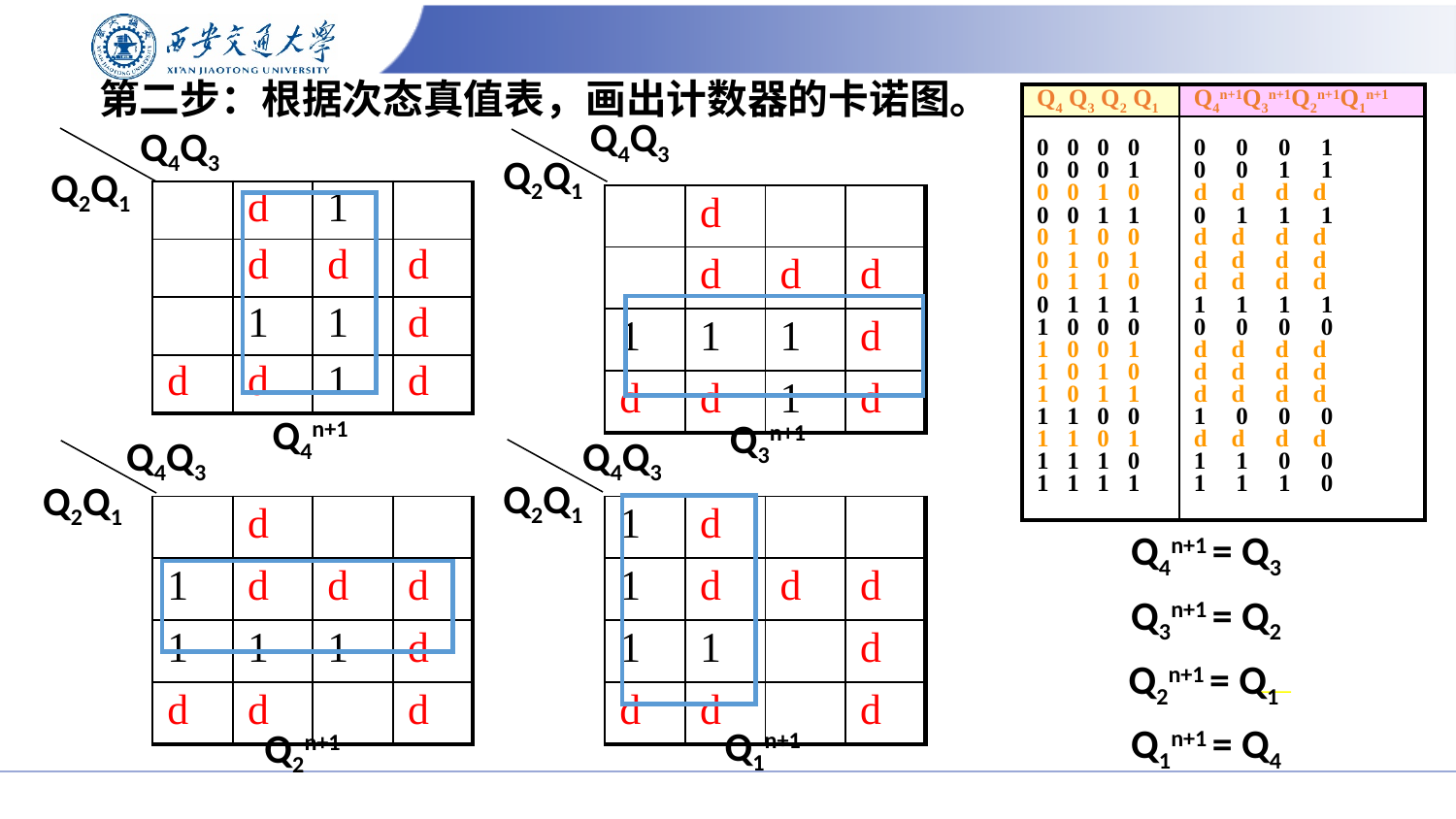

# 第二步：根据次态真值表，画出计数器的卡诺图。
| Q4 Q3 Q2 Q1 | Q4n+1Q3n+1Q2n+1Q1n+1 |
| --- | --- |
| 0 0 0 0 0 0 0 1 0 0 1 0 0 0 1 1 0 1 0 0 0 1 0 1 0 1 1 0 0 1 1 1 1 0 0 0 1 0 0 1 1 0 1 0 1 0 1 1 1 1 0 0 1 1 0 1 1 1 1 0 1 1 1 1 | 0 0 0 1 0 0 1 1 d d d d 0 1 1 1 d d d d d d d d d d d d 1 1 1 1 0 0 0 0 d d d d d d d d d d d d 1 0 0 0 d d d d 1 1 0 0 1 1 1 0 |
Q4Q3
Q2Q1

Q3n+1
Q4Q3
Q2Q1

Q4n+1
|  |  |  |  |  |
| --- | --- | --- | --- | --- |
|  |  | d | 1 |  |
|  |  | d | d | d |
|  |  | 1 | 1 | d |
|  | d | d | 1 | d |
|  |  |  |  |  |
| --- | --- | --- | --- | --- |
|  |  | d |  |  |
|  |  | d | d | d |
|  | 1 | 1 | 1 | d |
|  | d | d | 1 | d |

次态方程
Q4n+1 = Q3
Q3n+1 = Q2
Q2n+1 = Q1
Q1n+1 = Q4

Q4Q3
Q2Q1

Q2n+1
Q4Q3
Q2Q1

Q1n+1
|  |  |  |  |  |
| --- | --- | --- | --- | --- |
|  |  | d |  |  |
|  | 1 | d | d | d |
|  | 1 | 1 | 1 | d |
|  | d | d |  | d |
|  |  |  |  |  |
| --- | --- | --- | --- | --- |
|  | 1 | d |  |  |
|  | 1 | d | d | d |
|  | 1 | 1 |  | d |
|  | d | d |  | d |